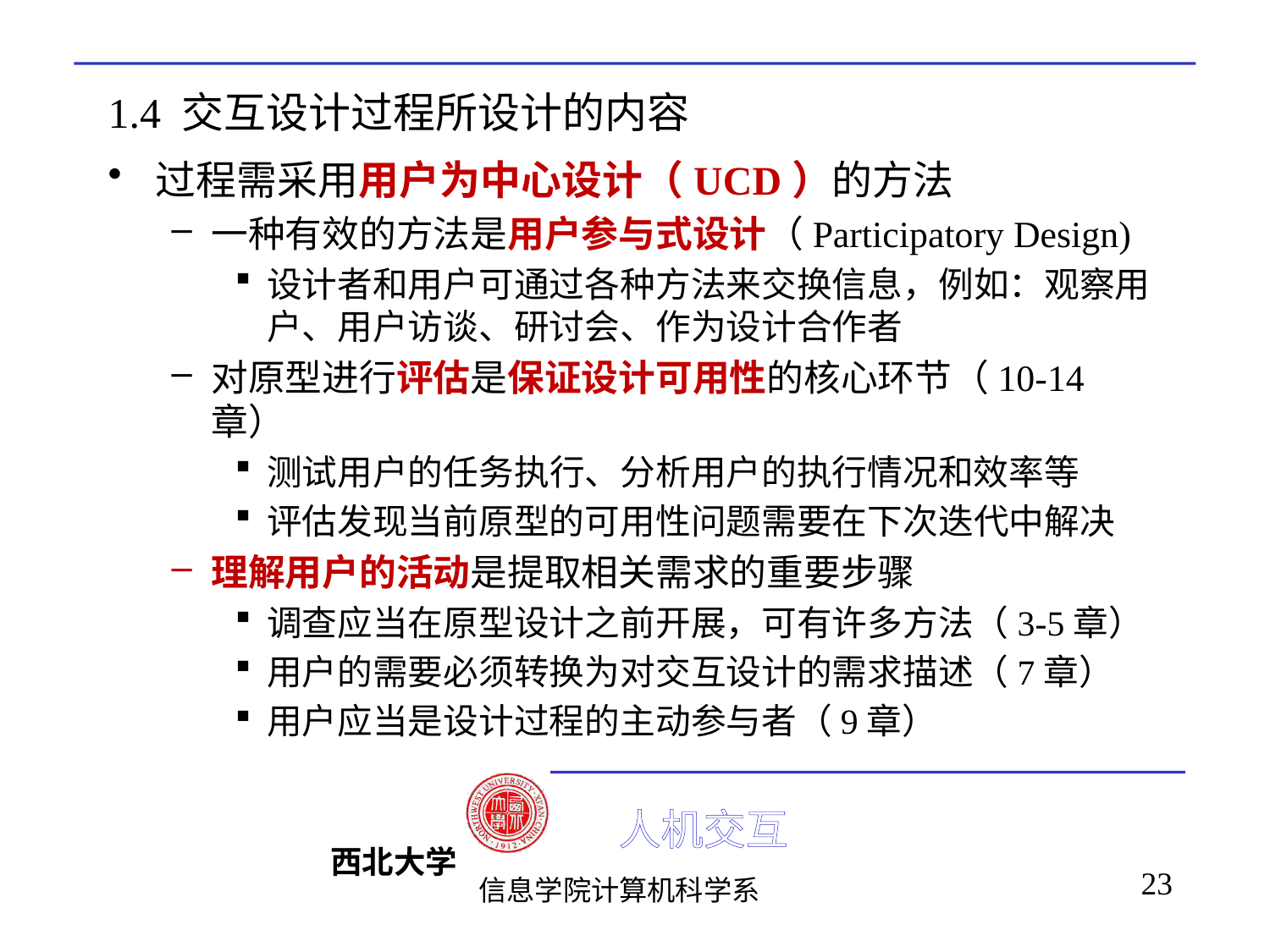

# 1.4 交互设计过程所设计的内容
过程需采用用户为中心设计（UCD）的方法
一种有效的方法是用户参与式设计（Participatory Design)
设计者和用户可通过各种方法来交换信息，例如：观察用户、用户访谈、研讨会、作为设计合作者
对原型进行评估是保证设计可用性的核心环节（10-14章）
测试用户的任务执行、分析用户的执行情况和效率等
评估发现当前原型的可用性问题需要在下次迭代中解决
理解用户的活动是提取相关需求的重要步骤
调查应当在原型设计之前开展，可有许多方法（3-5章）
用户的需要必须转换为对交互设计的需求描述（7章）
用户应当是设计过程的主动参与者（9章）
23